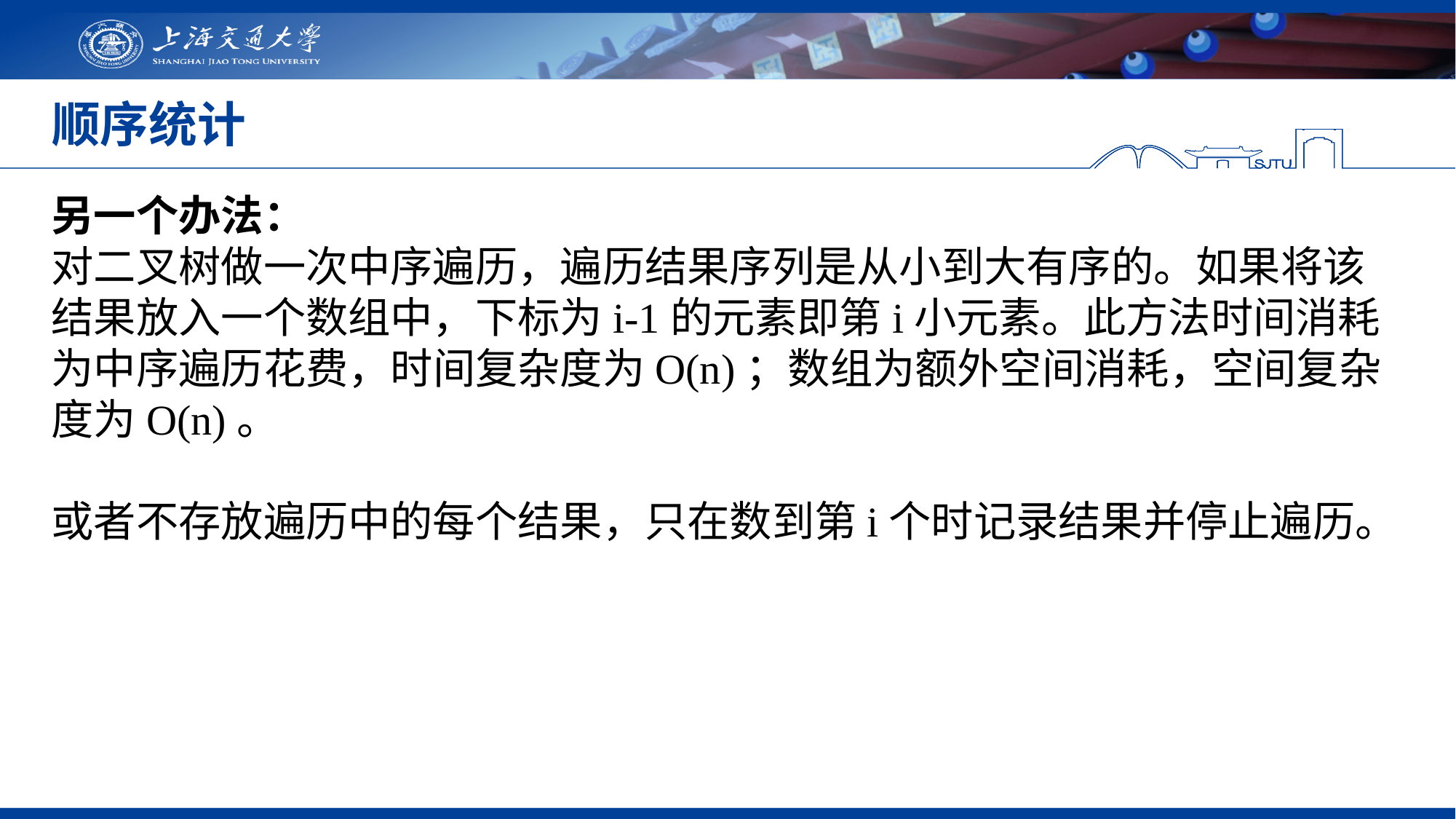

# 顺序统计
另一个办法：
对二叉树做一次中序遍历，遍历结果序列是从小到大有序的。如果将该结果放入一个数组中，下标为i-1的元素即第i小元素。此方法时间消耗为中序遍历花费，时间复杂度为O(n)；数组为额外空间消耗，空间复杂度为O(n)。

或者不存放遍历中的每个结果，只在数到第i个时记录结果并停止遍历。